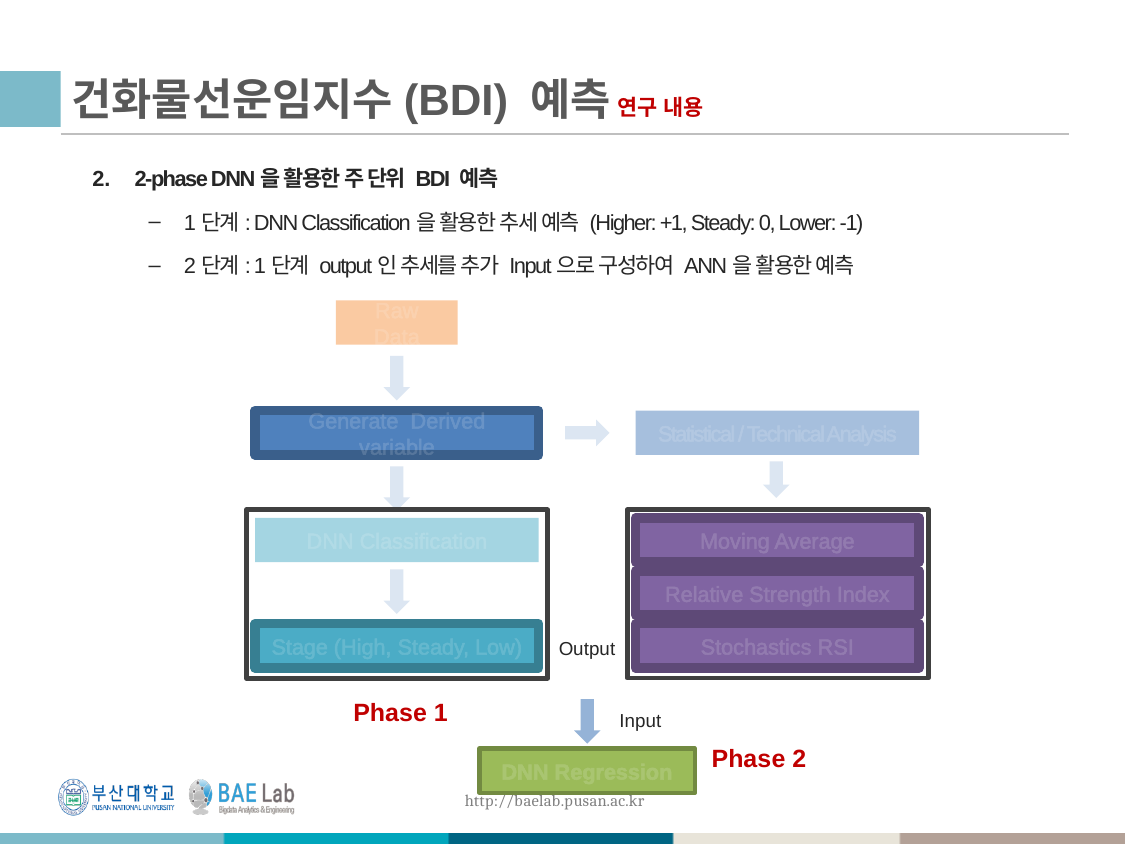

# 건화물선운임지수(BDI) 예측 연구 내용
2-phase DNN을 활용한 주 단위 BDI 예측
1단계: DNN Classification을 활용한 추세 예측 (Higher: +1, Steady: 0, Lower: -1)
2단계: 1단계 output인 추세를 추가 Input으로 구성하여 ANN을 활용한 예측
Raw Data

Statistical / Technical Analysis

Generate  Derived variable

DNN Classification
Moving Average

Relative Strength Index
Stochastics RSI
Stage (High, Steady, Low)
Input

Phase 2
DNN Regression
Output
Phase 1